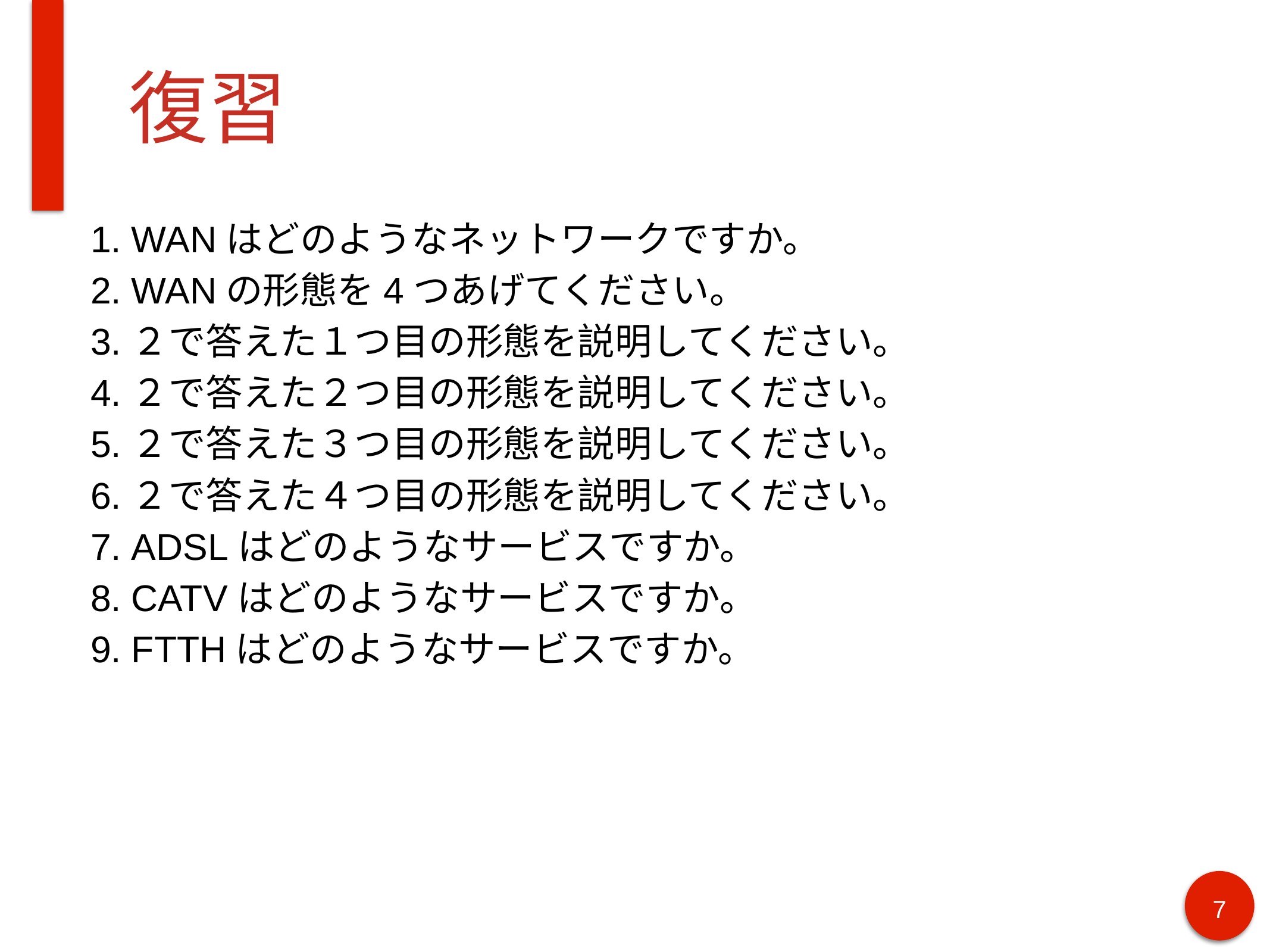

# 復習
WANはどのようなネットワークですか。
WANの形態を4つあげてください。
２で答えた１つ目の形態を説明してください。
２で答えた２つ目の形態を説明してください。
２で答えた３つ目の形態を説明してください。
２で答えた４つ目の形態を説明してください。
ADSLはどのようなサービスですか。
CATVはどのようなサービスですか。
FTTHはどのようなサービスですか。

7